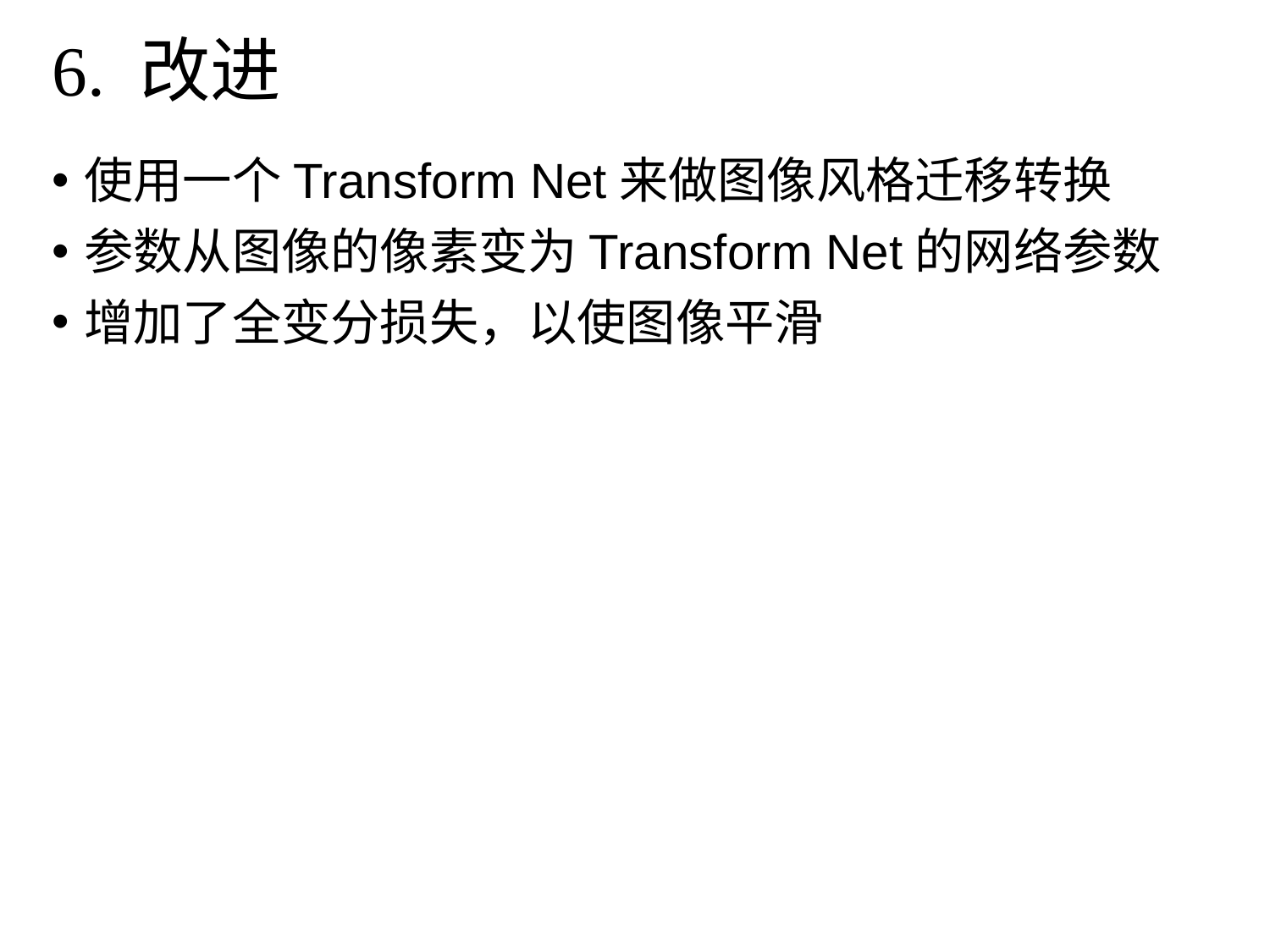

# 6. 改进
使用一个Transform Net来做图像风格迁移转换
参数从图像的像素变为Transform Net的网络参数
增加了全变分损失，以使图像平滑